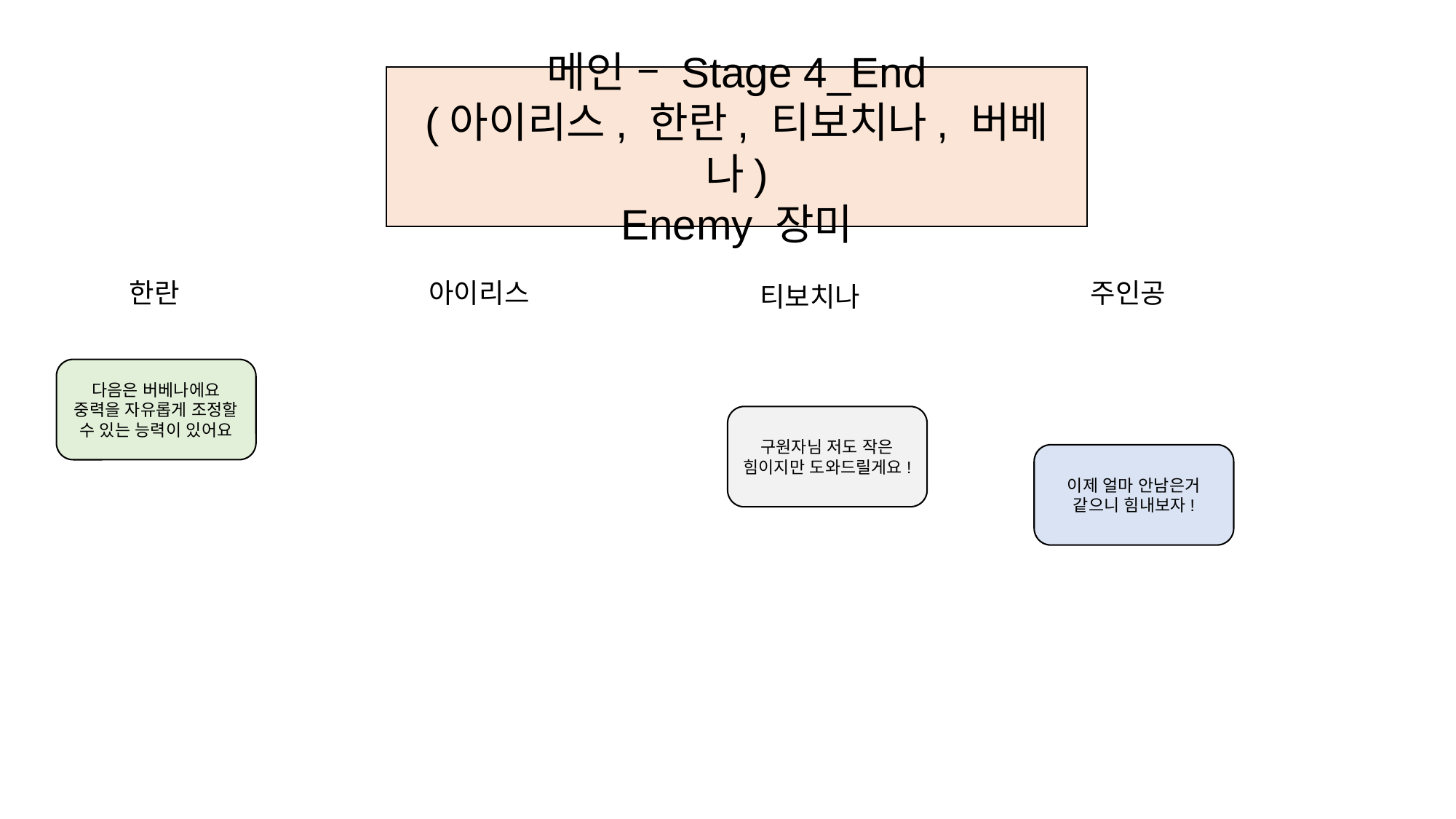

메인 – Stage 4_End
(아이리스, 한란, 티보치나, 버베나)
Enemy 장미
한란
아이리스
주인공
티보치나
다음은 버베나에요 중력을 자유롭게 조정할 수 있는 능력이 있어요
구원자님 저도 작은 힘이지만 도와드릴게요!
이제 얼마 안남은거 같으니 힘내보자!